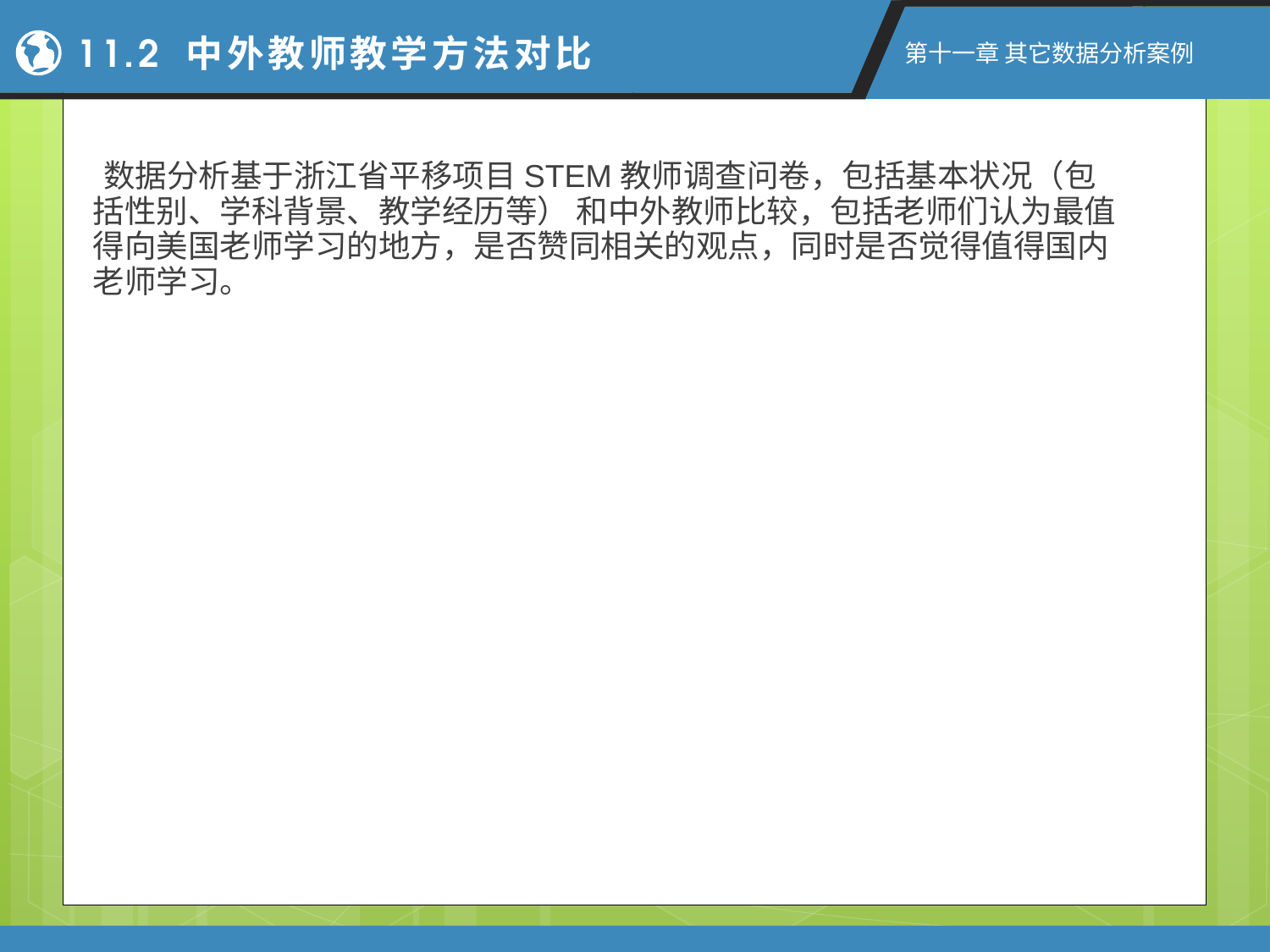

11.2 中外教师教学方法对比

第十一章 其它数据分析案例
数据分析基于浙江省平移项目STEM教师调查问卷，包括基本状况（包括性别、学科背景、教学经历等） 和中外教师比较，包括老师们认为最值得向美国老师学习的地方，是否赞同相关的观点，同时是否觉得值得国内老师学习。